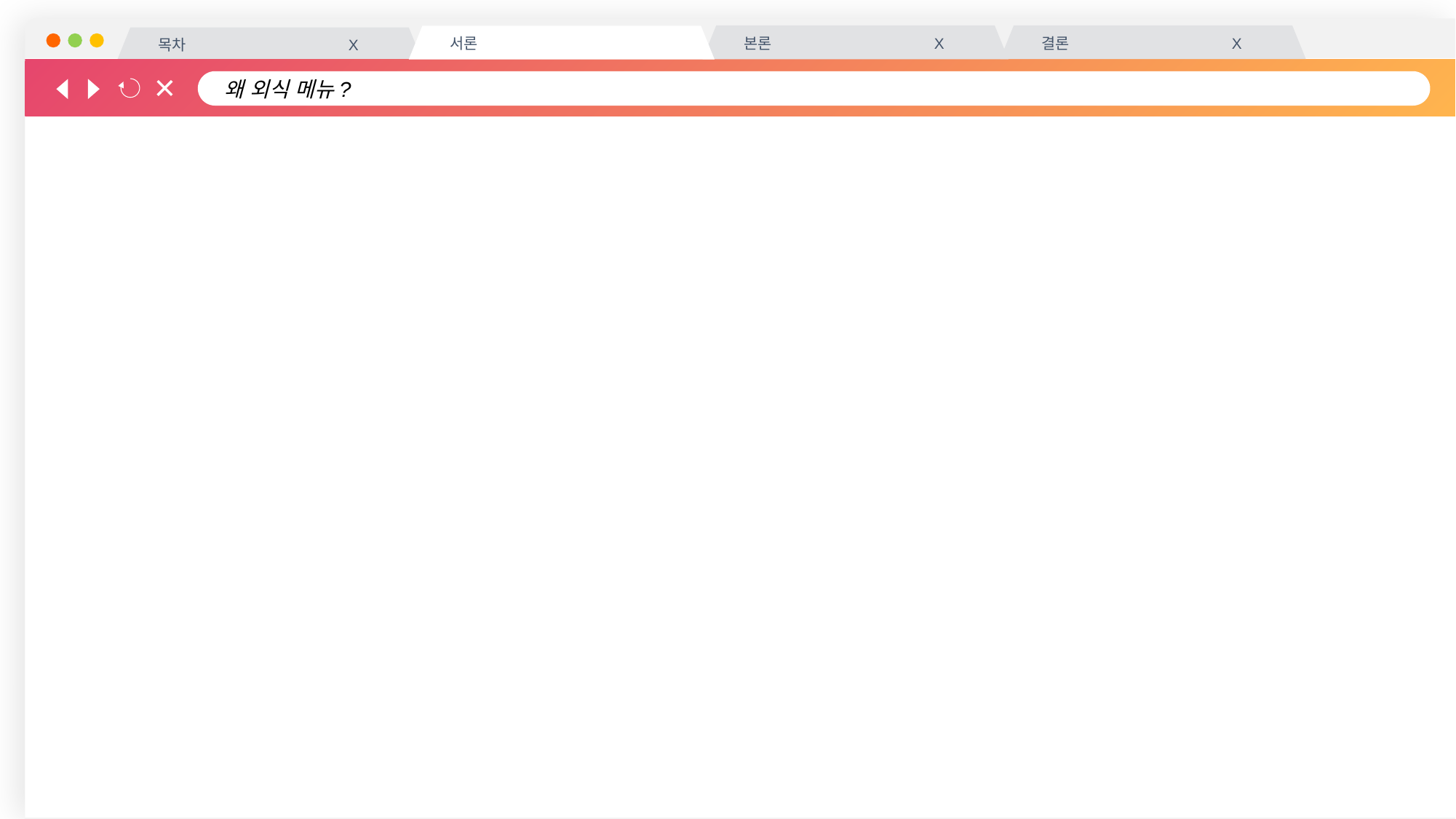

결론                                      X
본론                                      X
서론
목차                                      X

왜 외식 메뉴?